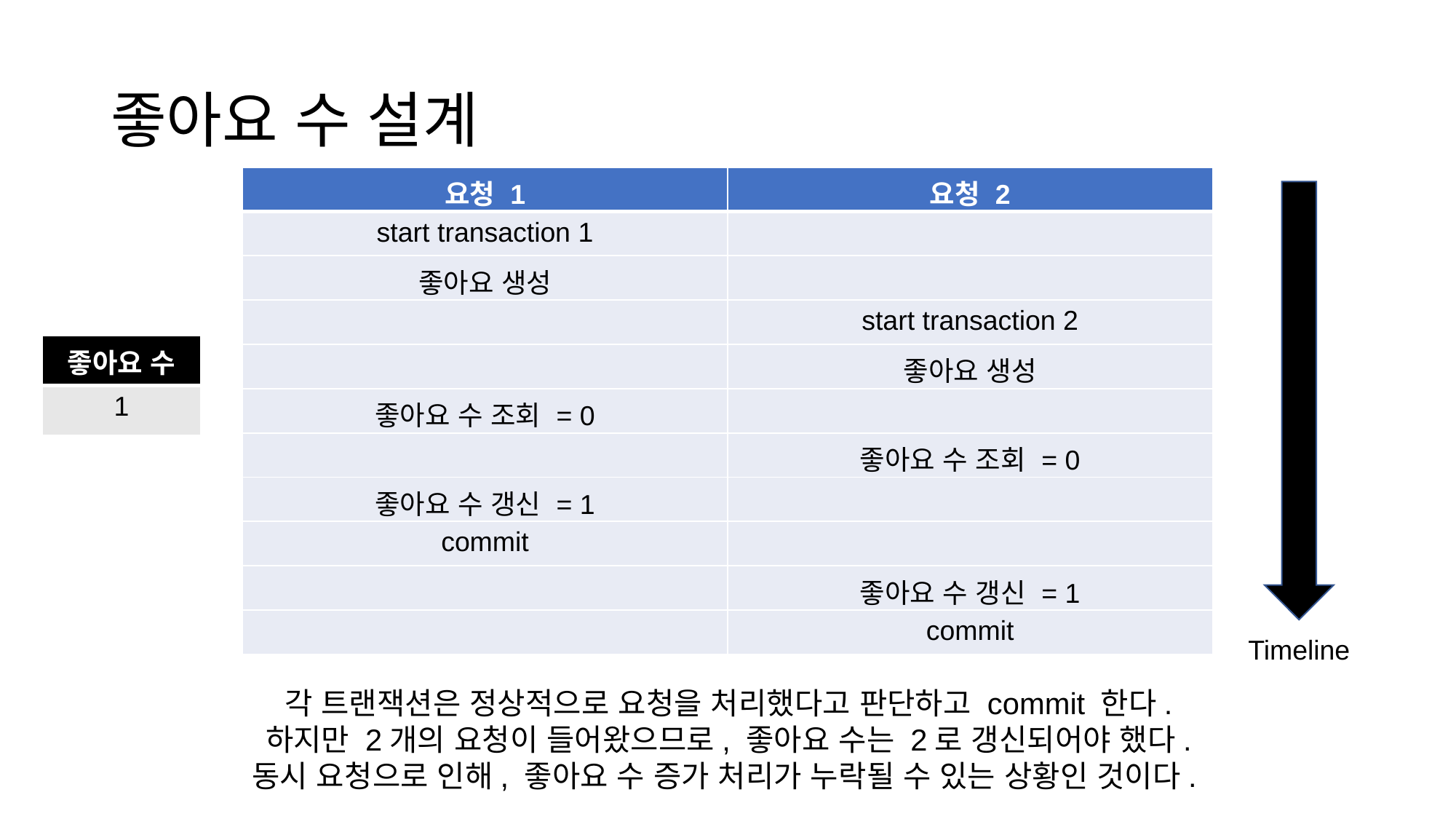

# 좋아요 수 설계
| 요청 1 | 요청 2 |
| --- | --- |
| start transaction 1 |  |
| 좋아요 생성 |  |
|  | start transaction 2 |
|  | 좋아요 생성 |
| 좋아요 수 조회 = 0 |  |
|  | 좋아요 수 조회 = 0 |
| 좋아요 수 갱신 = 1 |  |
| commit |  |
|  | 좋아요 수 갱신 = 1 |
|  | commit |

| 좋아요 수 |
| --- |
| 1 |
Timeline
각 트랜잭션은 정상적으로 요청을 처리했다고 판단하고 commit 한다.
하지만 2개의 요청이 들어왔으므로, 좋아요 수는 2로 갱신되어야 했다.
동시 요청으로 인해, 좋아요 수 증가 처리가 누락될 수 있는 상황인 것이다.